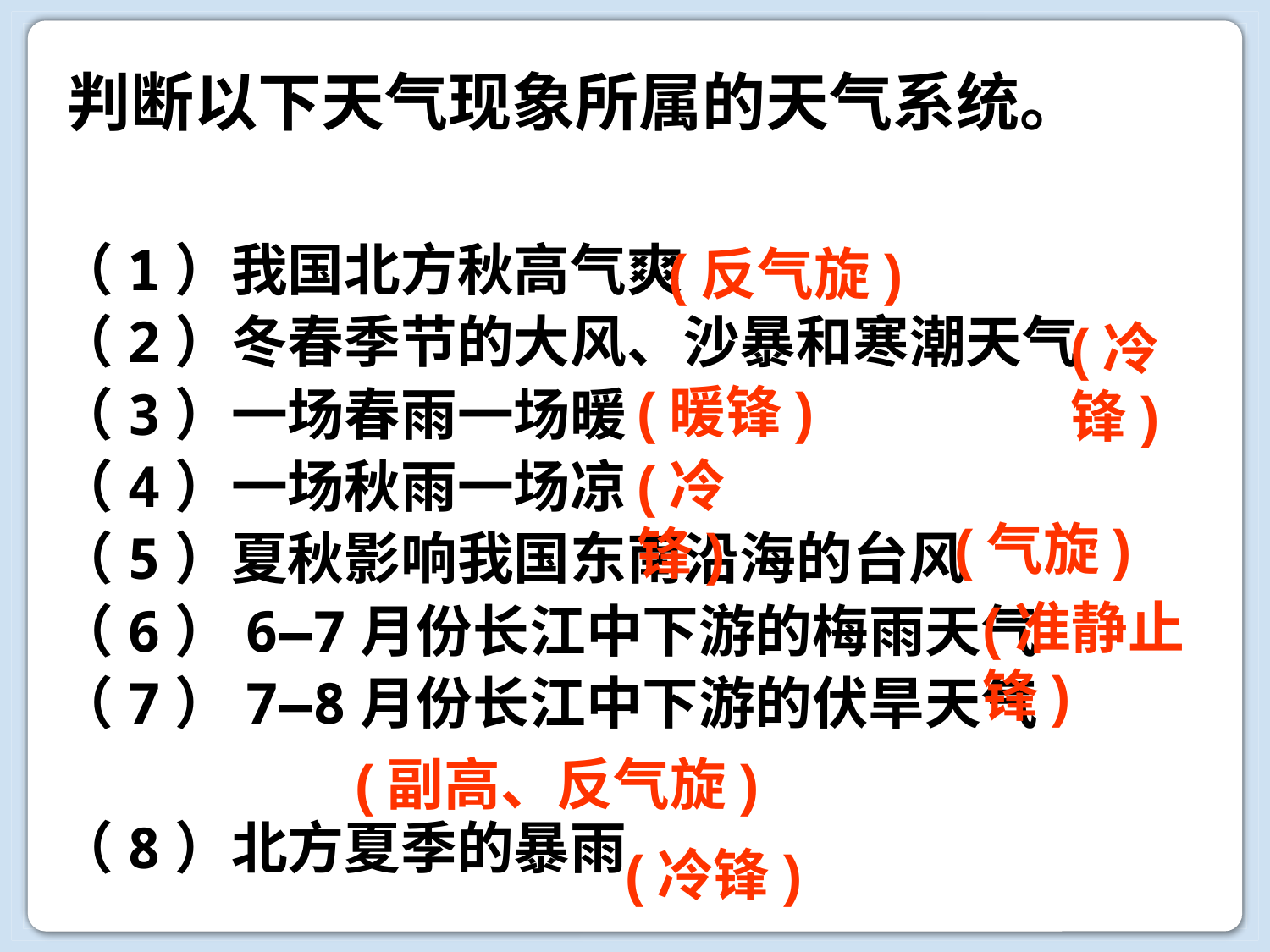

判断以下天气现象所属的天气系统。

(反气旋)
（1）我国北方秋高气爽
（2）冬春季节的大风、沙暴和寒潮天气
（3）一场春雨一场暖
（4）一场秋雨一场凉
（5）夏秋影响我国东南沿海的台风
（6）6—7月份长江中下游的梅雨天气
（7）7—8月份长江中下游的伏旱天气

（8）北方夏季的暴雨
(冷锋)
(暖锋)
(冷锋)
(气旋)
(准静止锋)
(副高、反气旋)
(冷锋)